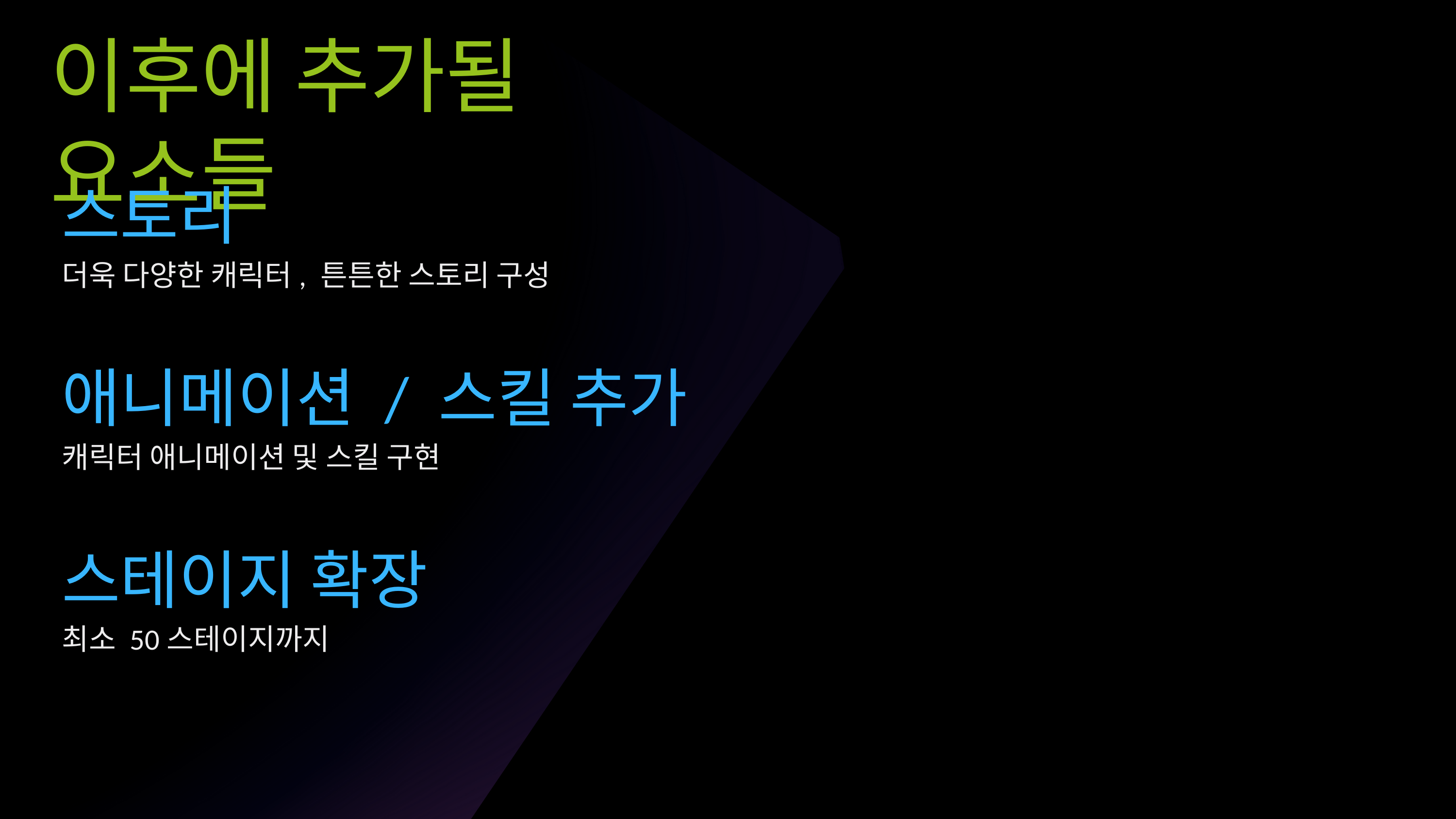

이후에 추가될 요소들
스토리
더욱 다양한 캐릭터, 튼튼한 스토리 구성
애니메이션 / 스킬 추가
캐릭터 애니메이션 및 스킬 구현
스테이지 확장
최소 50스테이지까지